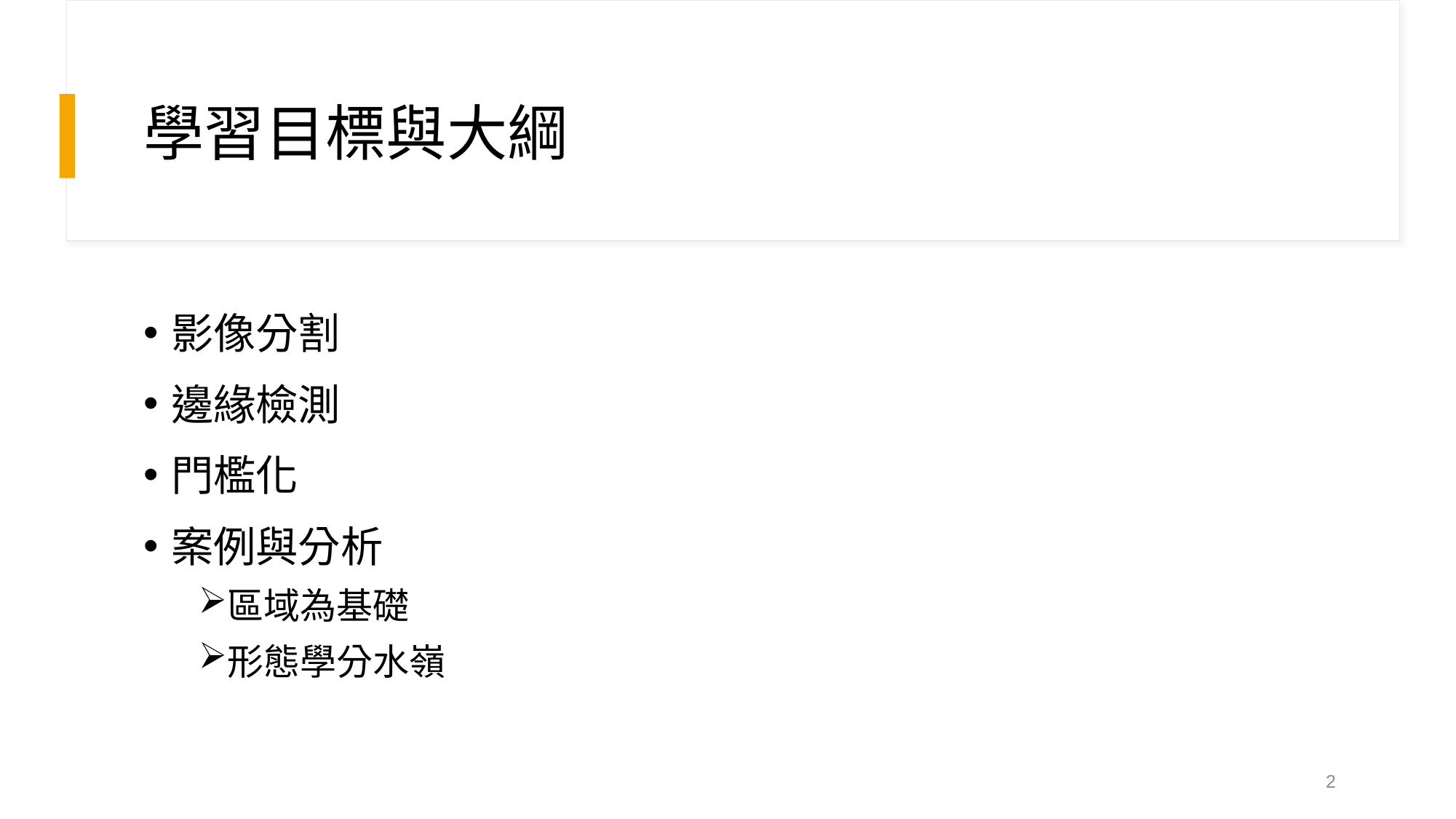

# 學習目標與大綱
影像分割
邊緣檢測
門檻化
案例與分析
區域為基礎
形態學分水嶺
2